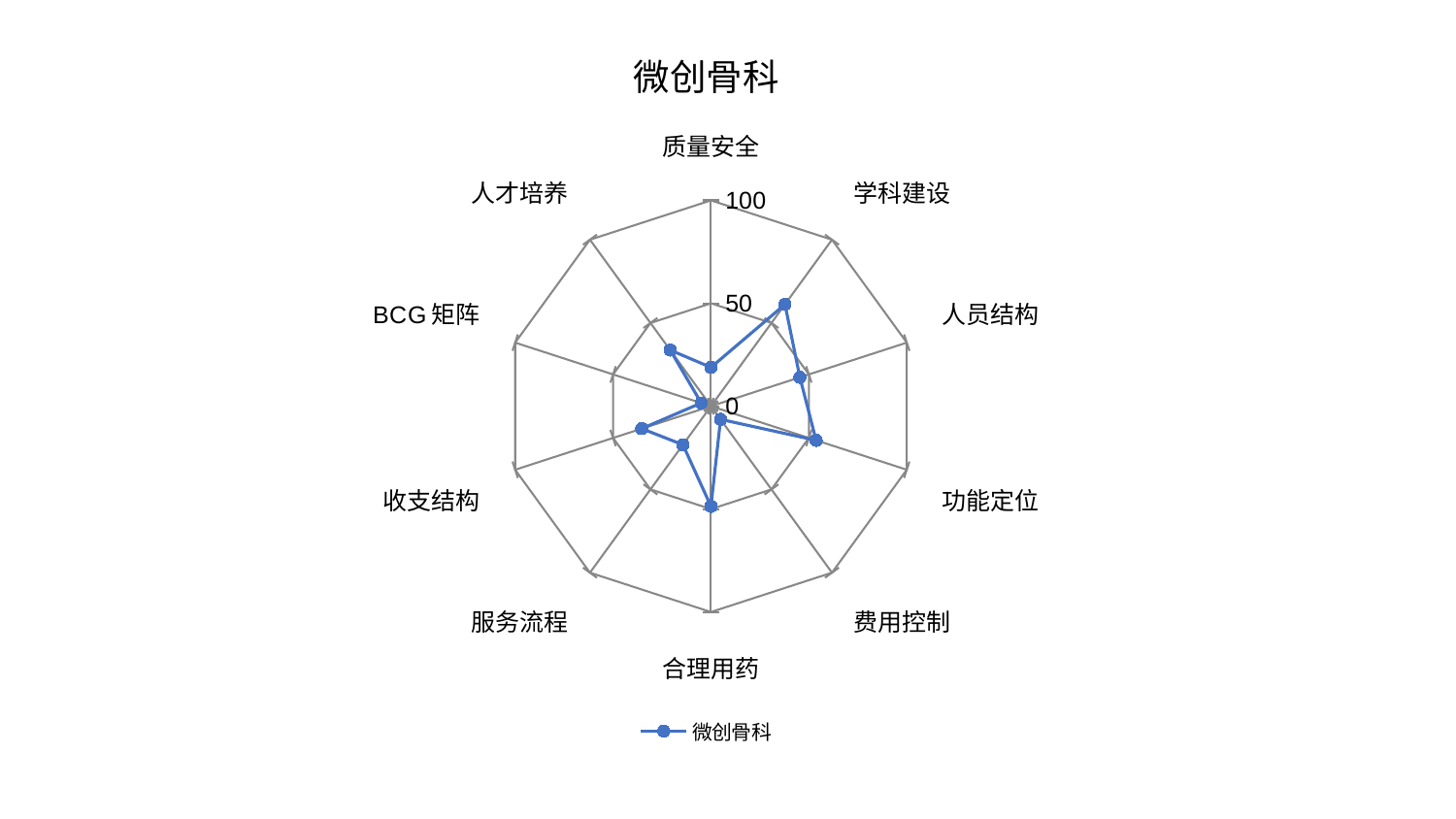

### Chart: 微创骨科

| Category | 微创骨科 |
|---|---|
| 质量安全 | 18.872107871140617 |
| 学科建设 | 61.14762395722594 |
| 人员结构 | 45.4085912939873 |
| 功能定位 | 53.7060457586954 |
| 费用控制 | 7.941015474835715 |
| 合理用药 | 48.6658954540803 |
| 服务流程 | 23.161852234025428 |
| 收支结构 | 35.36799638160176 |
| BCG矩阵 | 4.982048764922994 |
| 人才培养 | 33.71652818686683 |
154